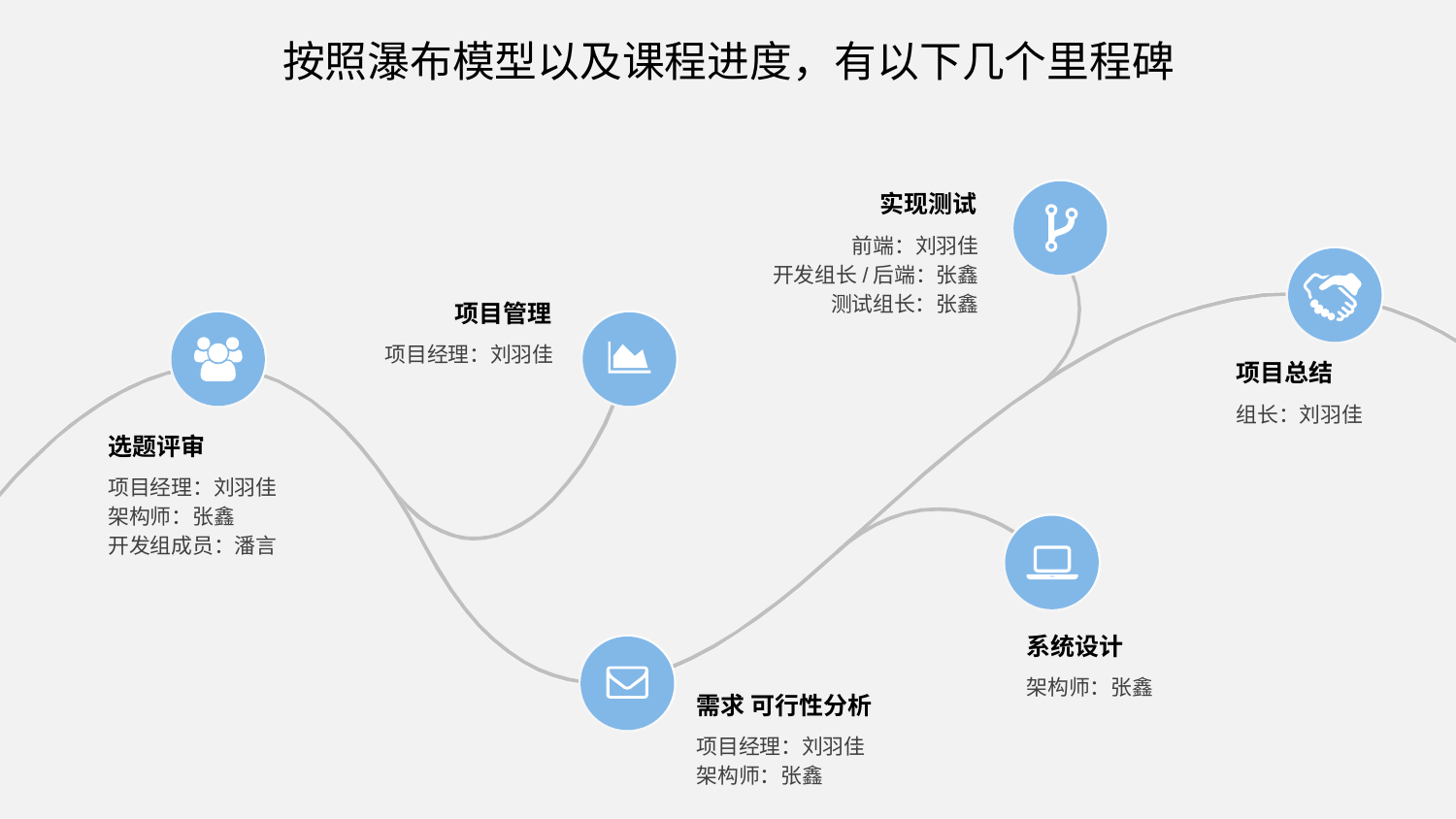

按照瀑布模型以及课程进度，有以下几个里程碑

实现测试
前端：刘羽佳
开发组长/后端：张鑫
测试组长：张鑫

项目管理
项目经理：刘羽佳

项目总结
组长：刘羽佳
选题评审
项目经理：刘羽佳
架构师：张鑫
开发组成员：潘言

系统设计
架构师：张鑫

需求 可行性分析
项目经理：刘羽佳
架构师：张鑫